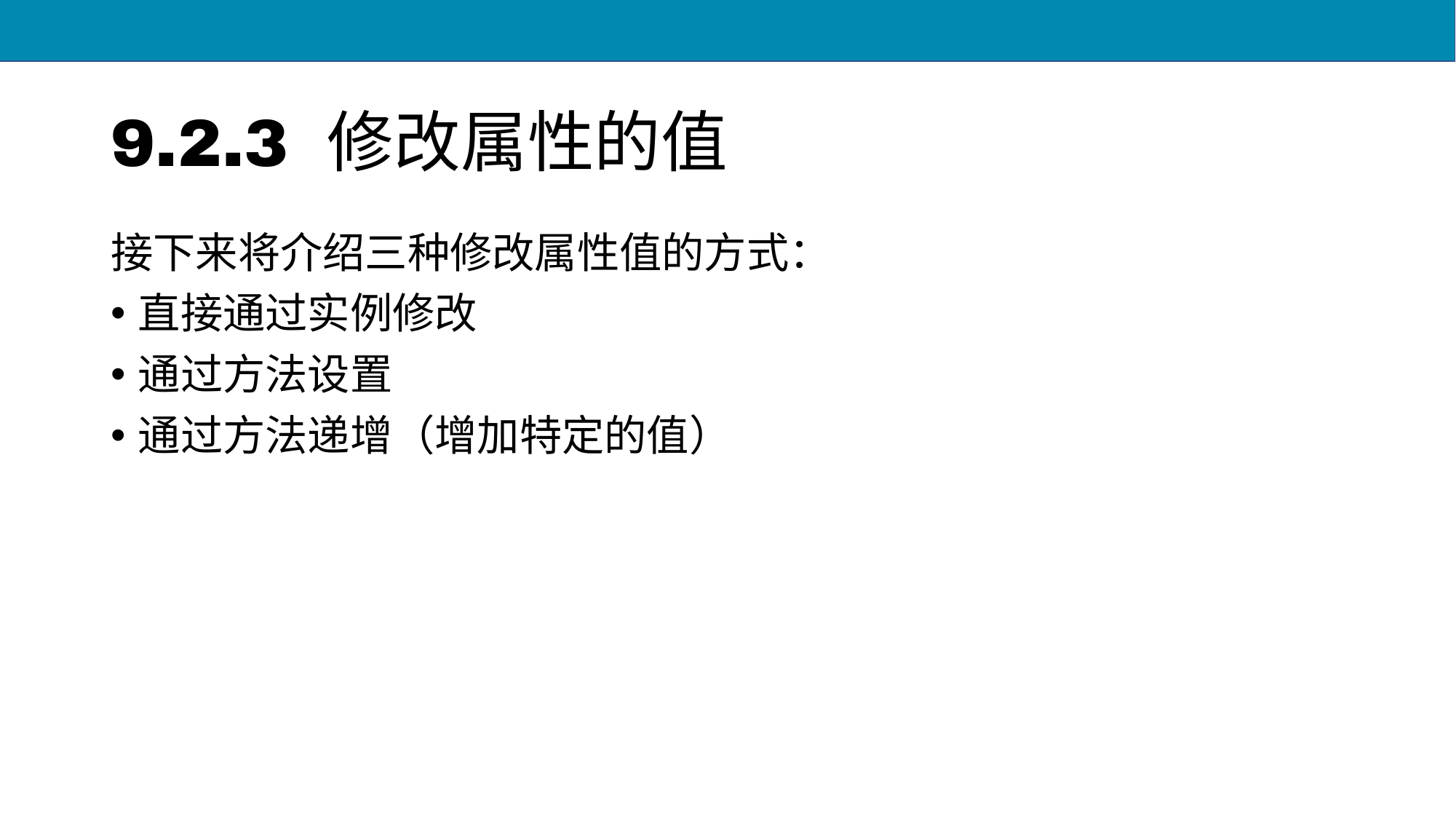

# 9.2.3 修改属性的值

接下来将介绍三种修改属性值的方式：
直接通过实例修改
通过方法设置
通过方法递增（增加特定的值）